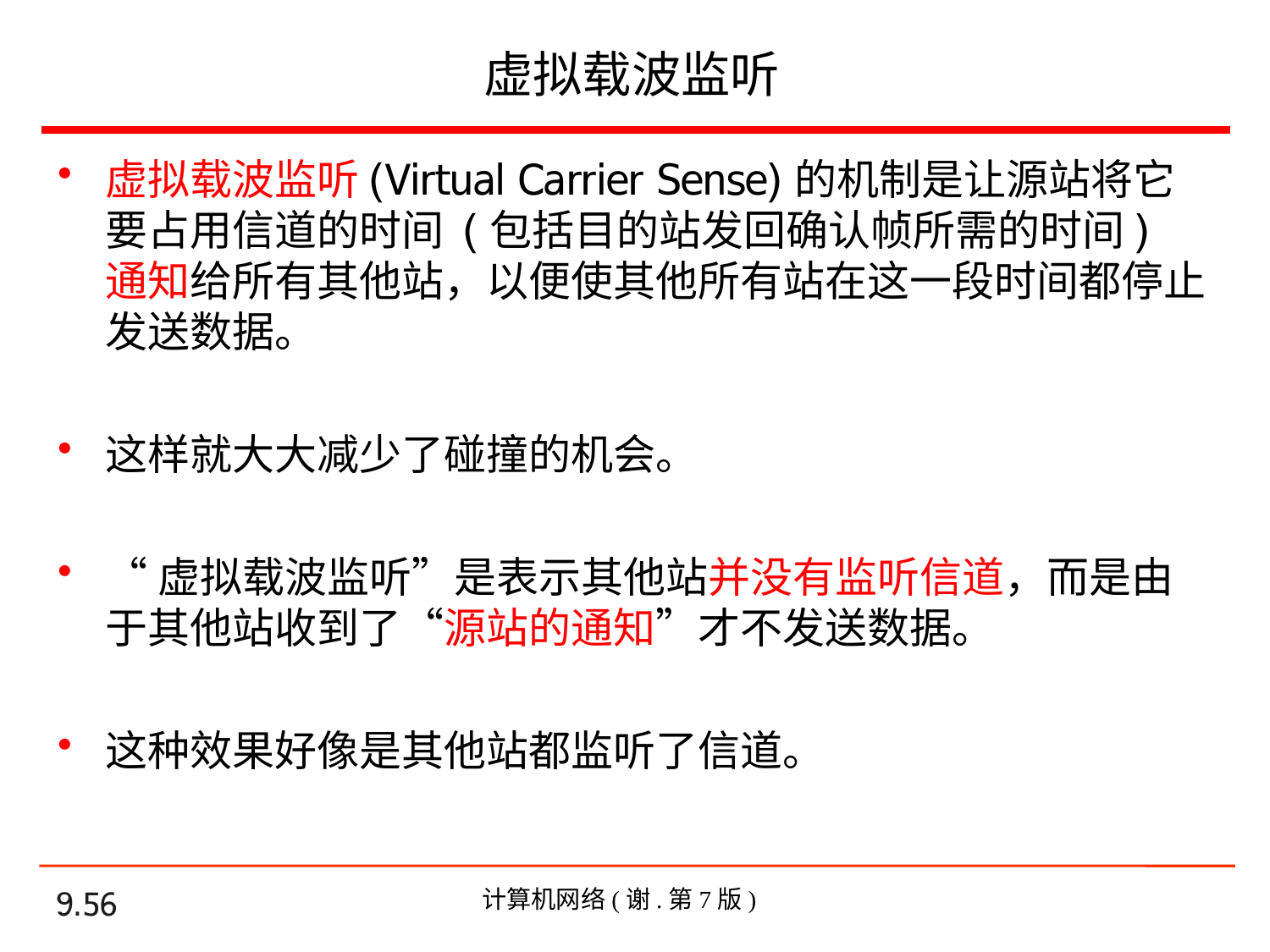

# 虚拟载波监听
虚拟载波监听(Virtual Carrier Sense)的机制是让源站将它要占用信道的时间 (包括目的站发回确认帧所需的时间) 通知给所有其他站，以便使其他所有站在这一段时间都停止发送数据。

这样就大大减少了碰撞的机会。

“虚拟载波监听”是表示其他站并没有监听信道，而是由于其他站收到了“源站的通知”才不发送数据。

这种效果好像是其他站都监听了信道。